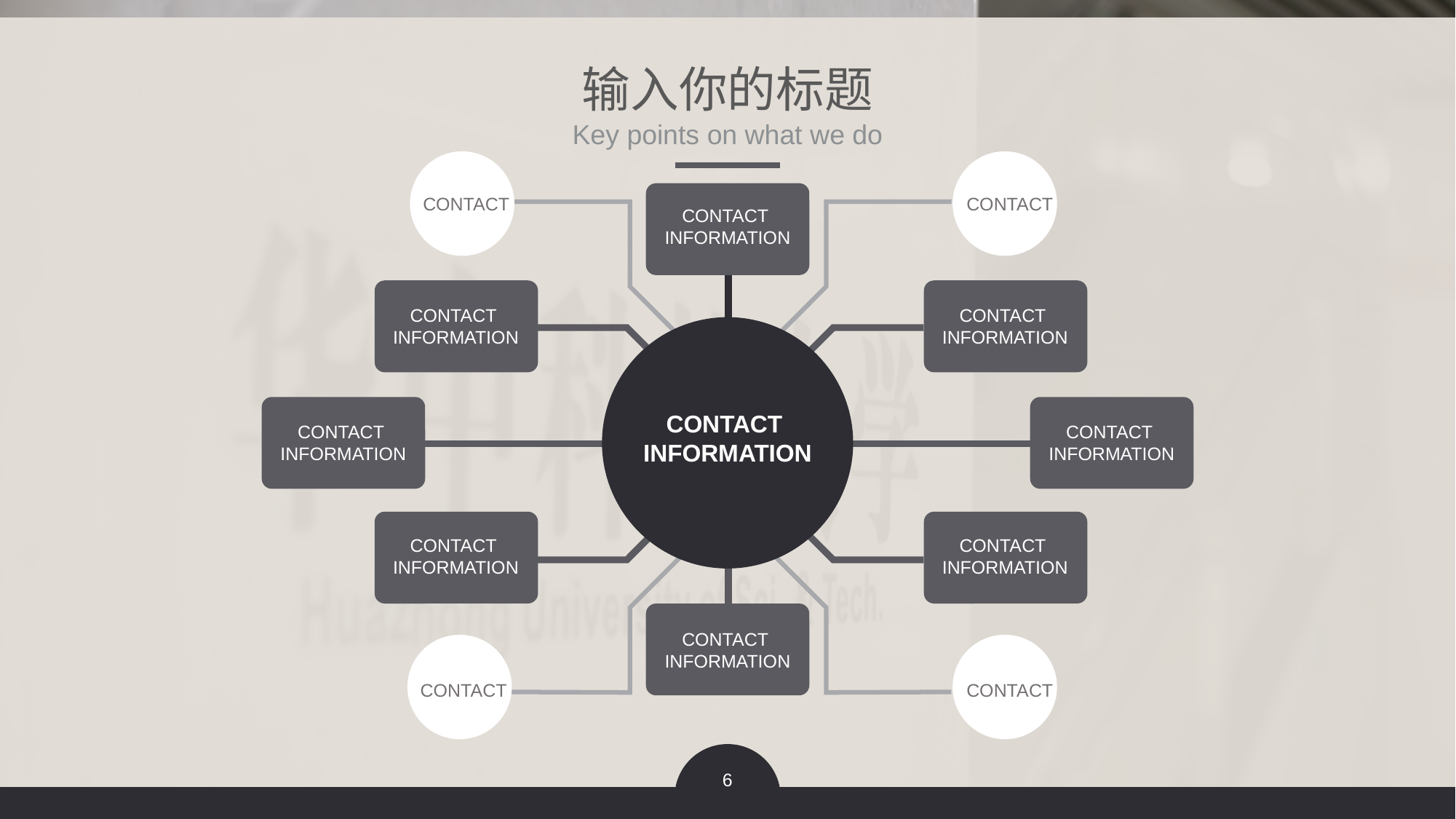

输入你的标题
Key points on what we do

CONTACT
CONTACT
CONTACT
INFORMATION

CONTACT
INFORMATION
CONTACT
INFORMATION

CONTACT
INFORMATION
CONTACT
INFORMATION
CONTACT
INFORMATION

CONTACT
INFORMATION
CONTACT
INFORMATION

CONTACT
INFORMATION

CONTACT
CONTACT
6